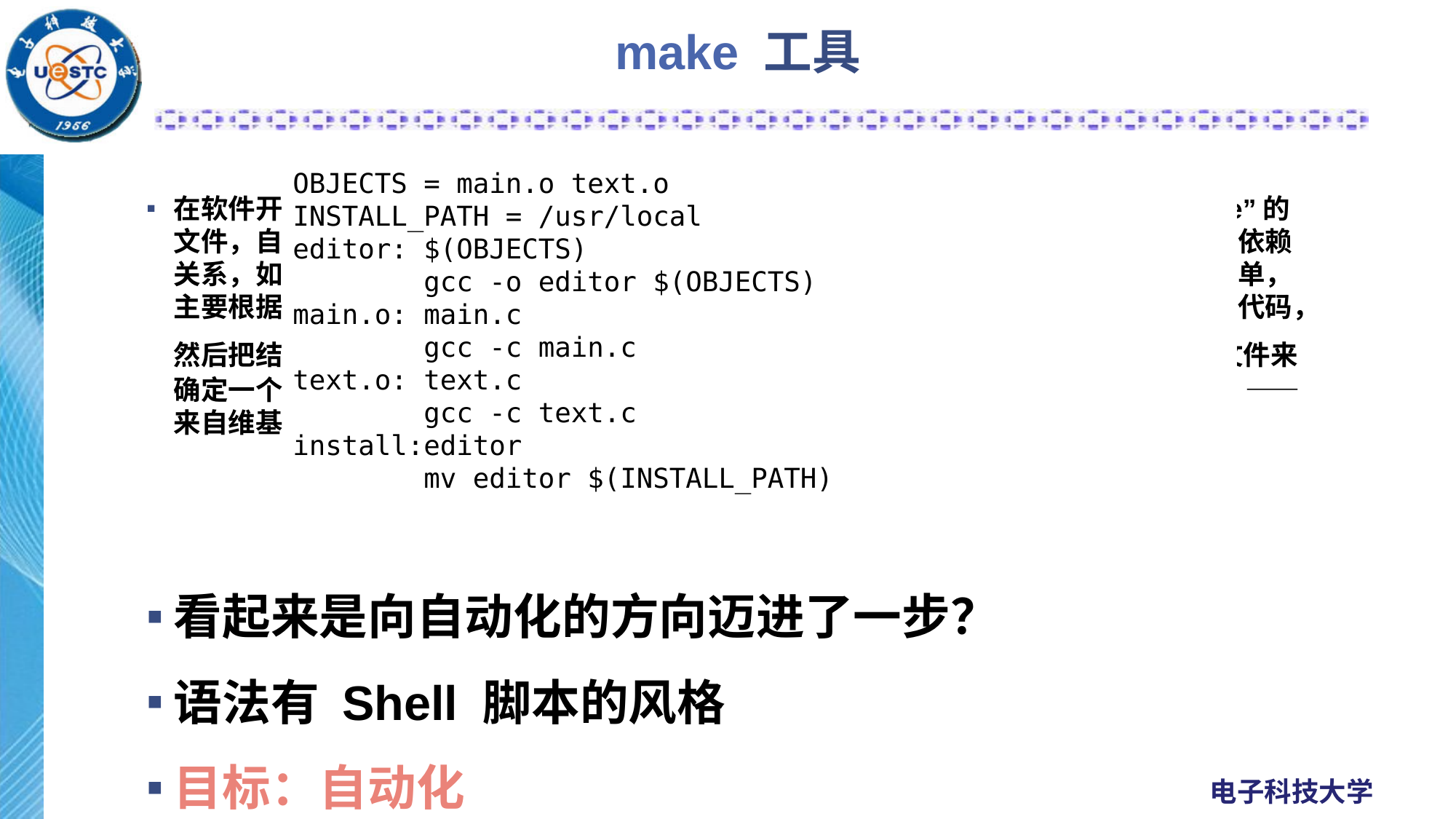

# make 工具
OBJECTS = main.o text.o
INSTALL_PATH = /usr/local
editor: $(OBJECTS)
        gcc -o editor $(OBJECTS)
main.o: main.c
        gcc -c main.c
text.o: text.c
        gcc -c text.c
install:editor
        mv editor $(INSTALL_PATH)
在软件开发中，make 是一个工具程序（Utility software），经由读取叫做“makefile”的文件，自动化建构软件。它是一种转化文件形式的工具，……与此同时，它也检查文件的依赖关系，如果需要的话，它会调用一些外部软件来完成任务。它的依赖关系检查系统非常简单，主要根据依赖文件的修改时间进行判断。大多数情况下，它被用来编译源代码，生成结果代码，然后把结果代码连接起来生成可执行文件或者库文件。它使用叫做“makefile”的文件来确定一个target文件的依赖关系，然后把生成这个target的相关命令传给shell去执行。——来自维基百科

看起来是向自动化的方向迈进了一步？
语法有 Shell 脚本的风格
目标：自动化